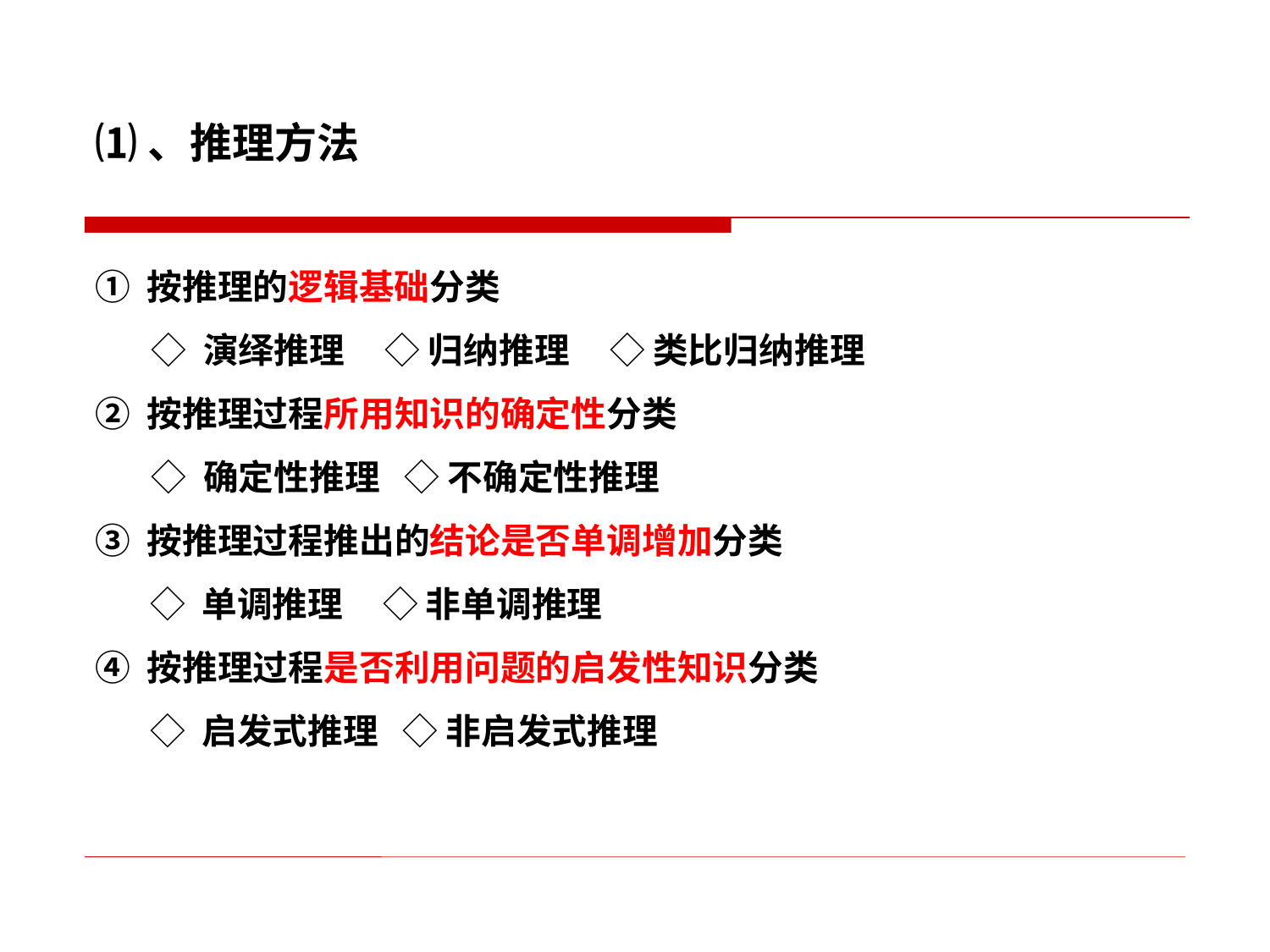

⑴、推理方法
① 按推理的逻辑基础分类
       ◇ 演绎推理     ◇ 归纳推理     ◇ 类比归纳推理
② 按推理过程所用知识的确定性分类
       ◇ 确定性推理   ◇ 不确定性推理
③ 按推理过程推出的结论是否单调增加分类
       ◇ 单调推理     ◇ 非单调推理
④ 按推理过程是否利用问题的启发性知识分类
       ◇ 启发式推理   ◇ 非启发式推理